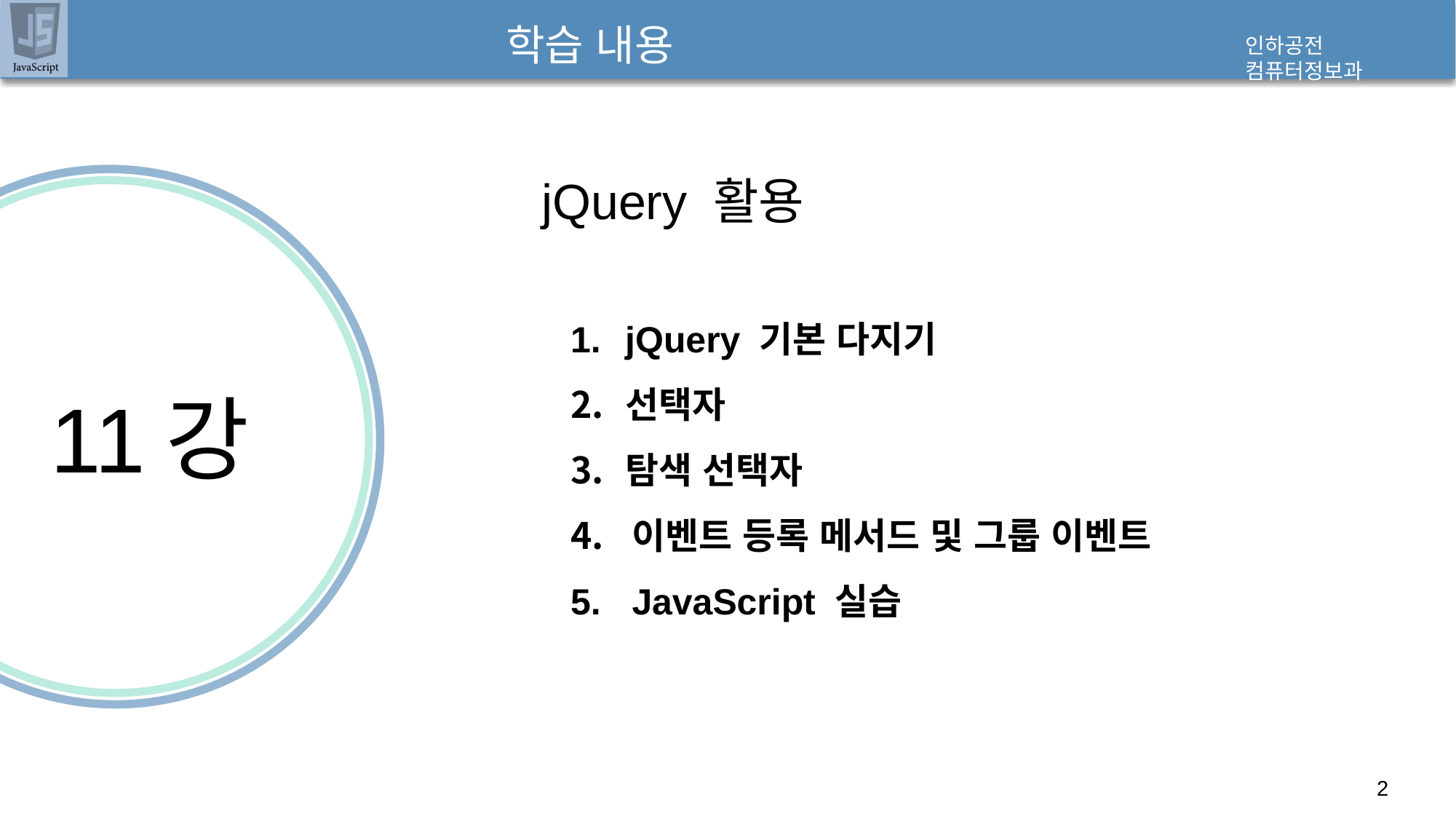

# 학습 내용
jQuery 활용

jQuery 기본 다지기
선택자
탐색 선택자
이벤트 등록 메서드 및 그룹 이벤트
JavaScript 실습
11강